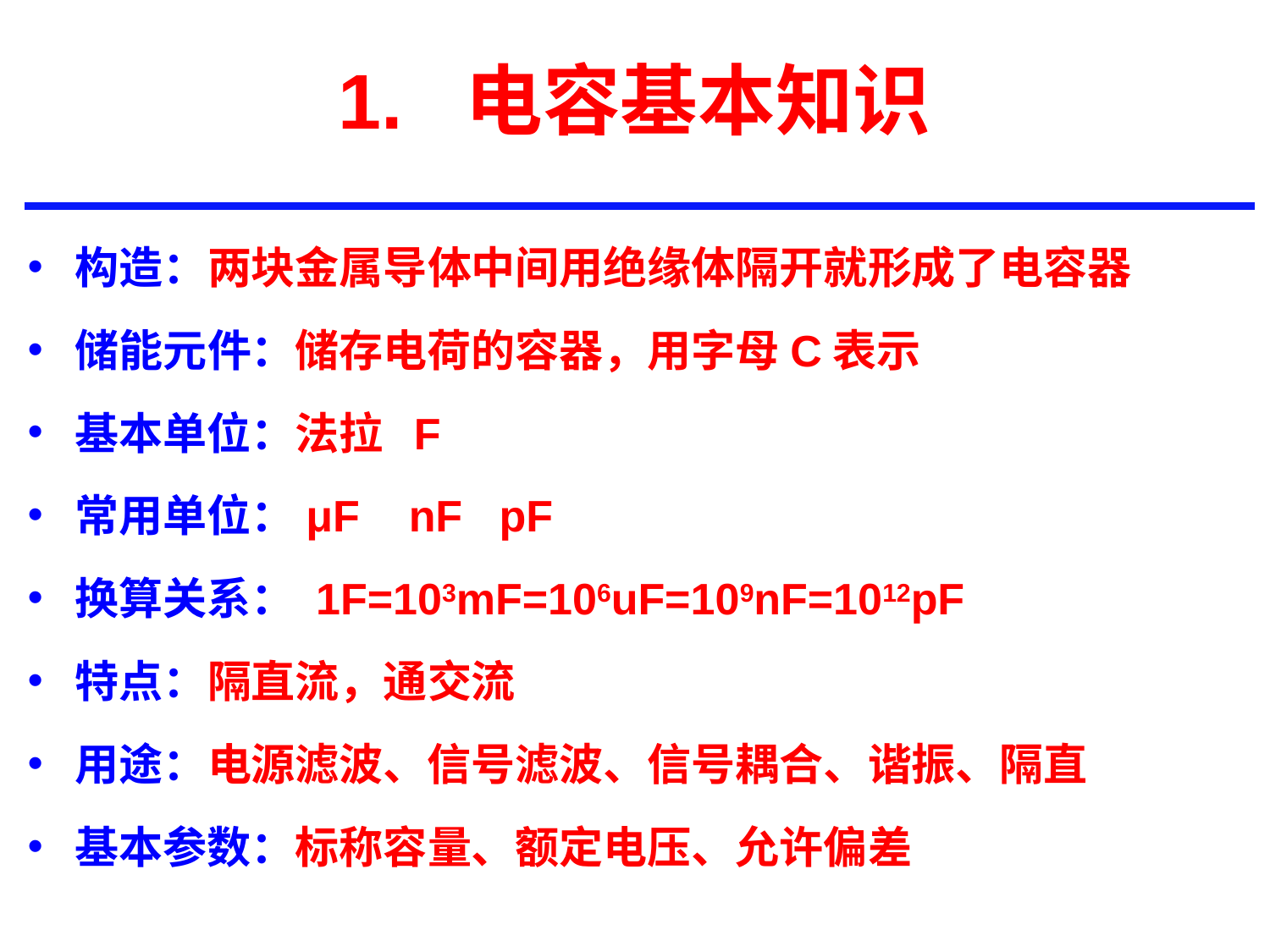

# 1.  电容基本知识
构造：两块金属导体中间用绝缘体隔开就形成了电容器
储能元件：储存电荷的容器，用字母C表示
基本单位：法拉  F
常用单位：μF    nF   pF
换算关系： 1F=103mF=106uF=109nF=1012pF
特点：隔直流，通交流
用途：电源滤波、信号滤波、信号耦合、谐振、隔直
基本参数：标称容量、额定电压、允许偏差